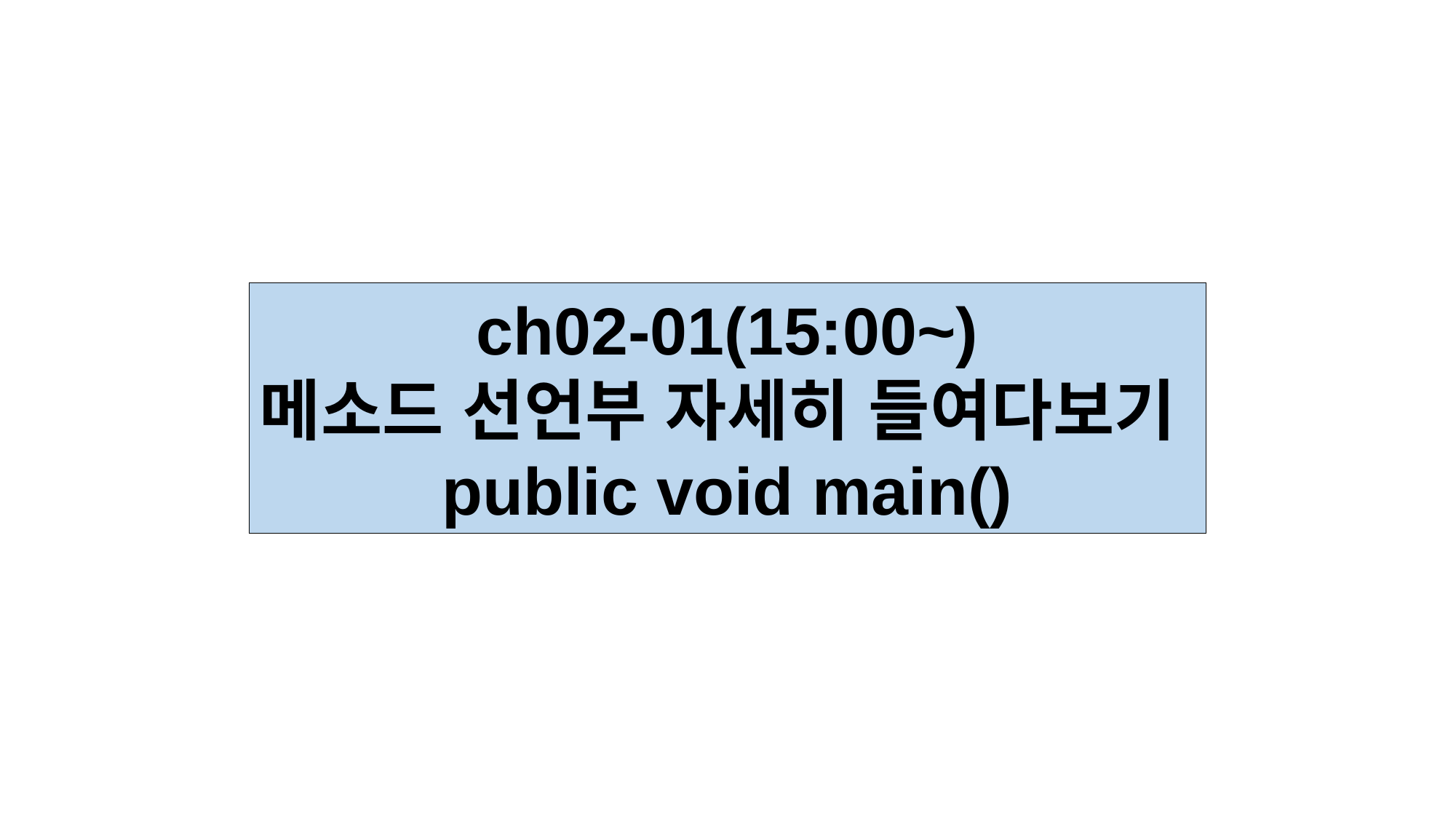

ch02-01(15:00~)
메소드 선언부 자세히 들여다보기
public void main()